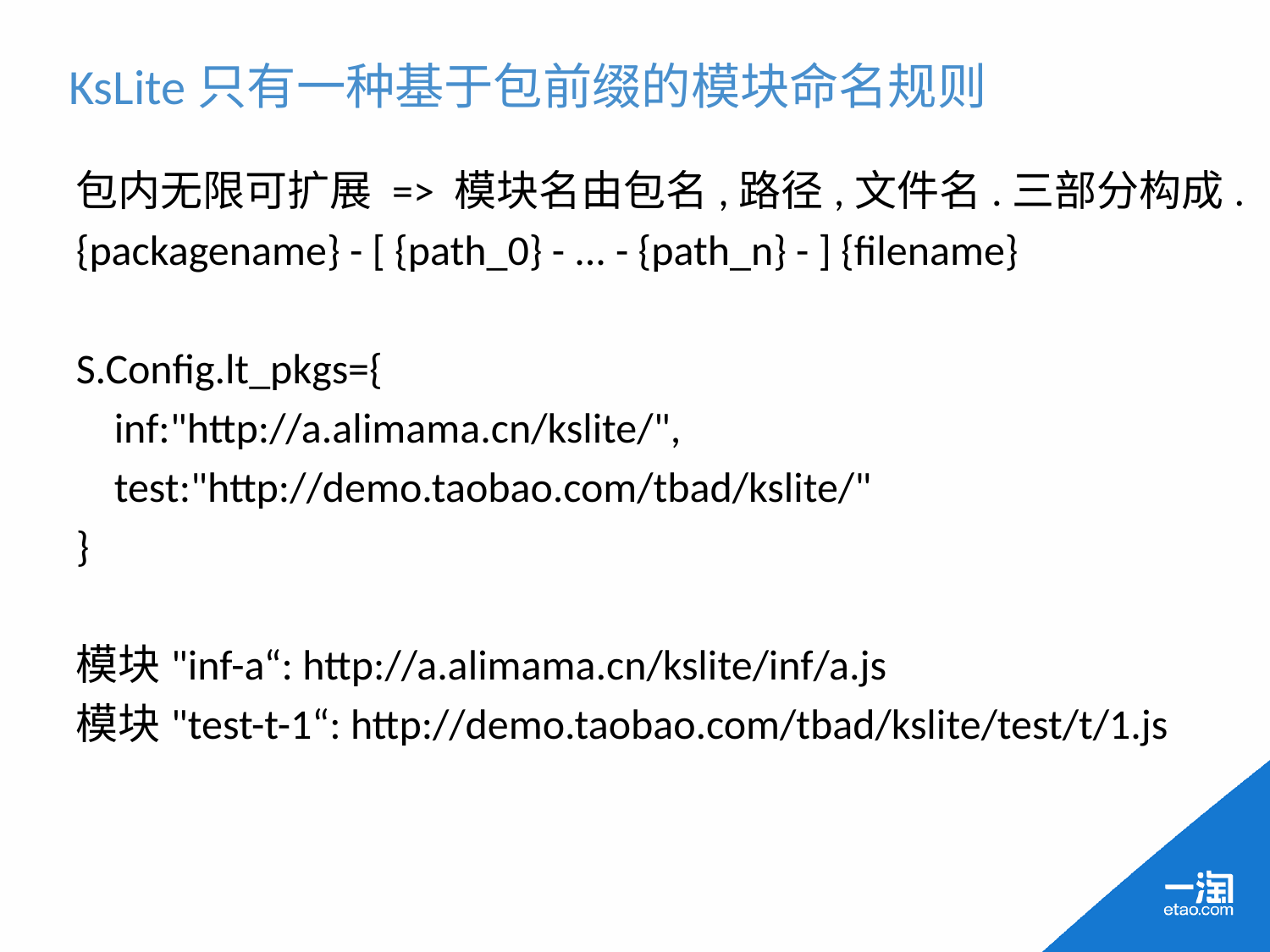

KsLite只有一种基于包前缀的模块命名规则
包内无限可扩展 => 模块名由包名,路径,文件名.三部分构成.
{packagename} - [ {path_0} - ... - {path_n} - ] {filename}

S.Config.lt_pkgs={
    inf:"http://a.alimama.cn/kslite/",
    test:"http://demo.taobao.com/tbad/kslite/"
}

模块"inf-a“: http://a.alimama.cn/kslite/inf/a.js
模块"test-t-1“: http://demo.taobao.com/tbad/kslite/test/t/1.js